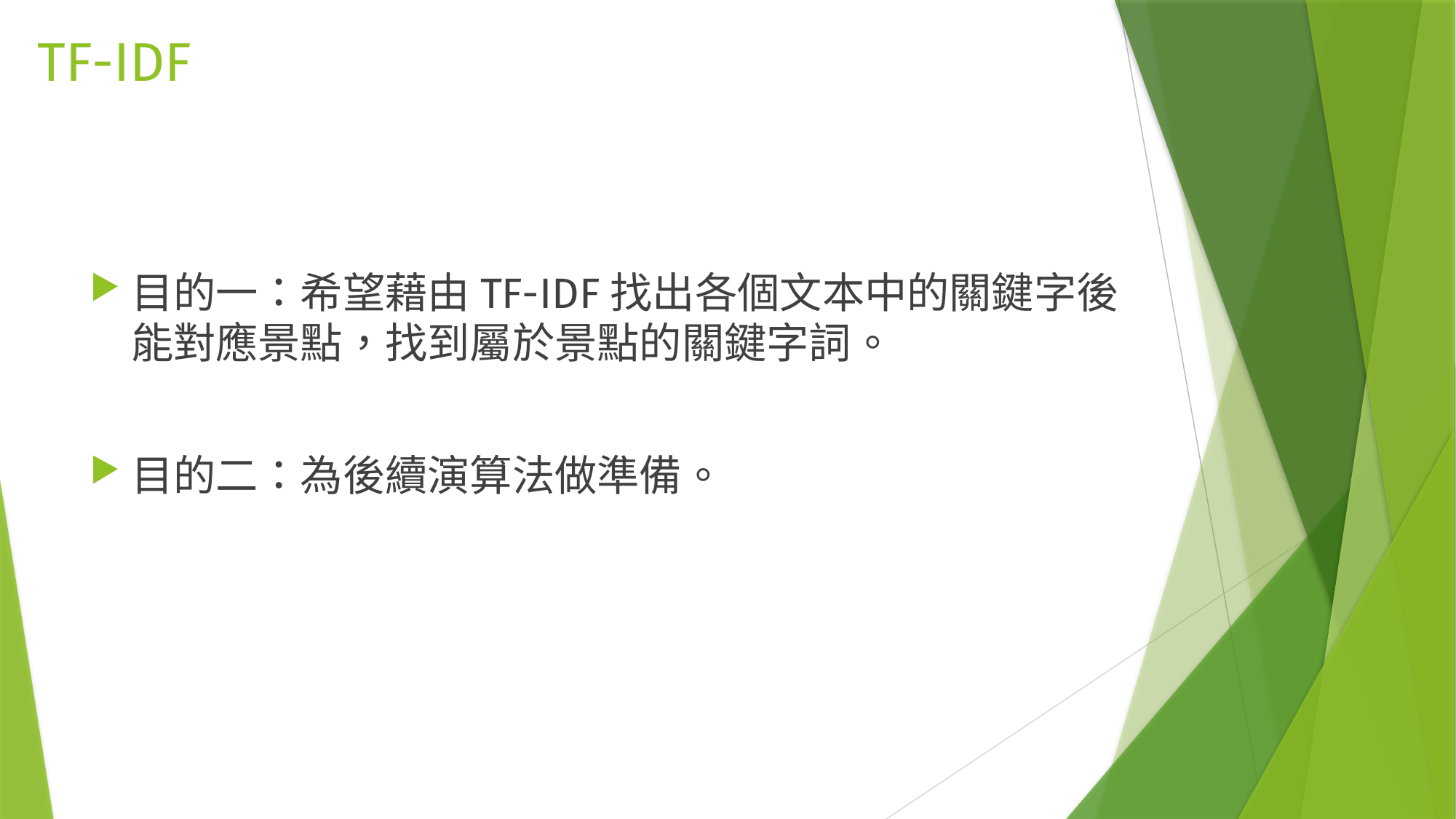

# TF-IDF

目的一：希望藉由TF-IDF找出各個文本中的關鍵字後能對應景點，找到屬於景點的關鍵字詞。

目的二：為後續演算法做準備。